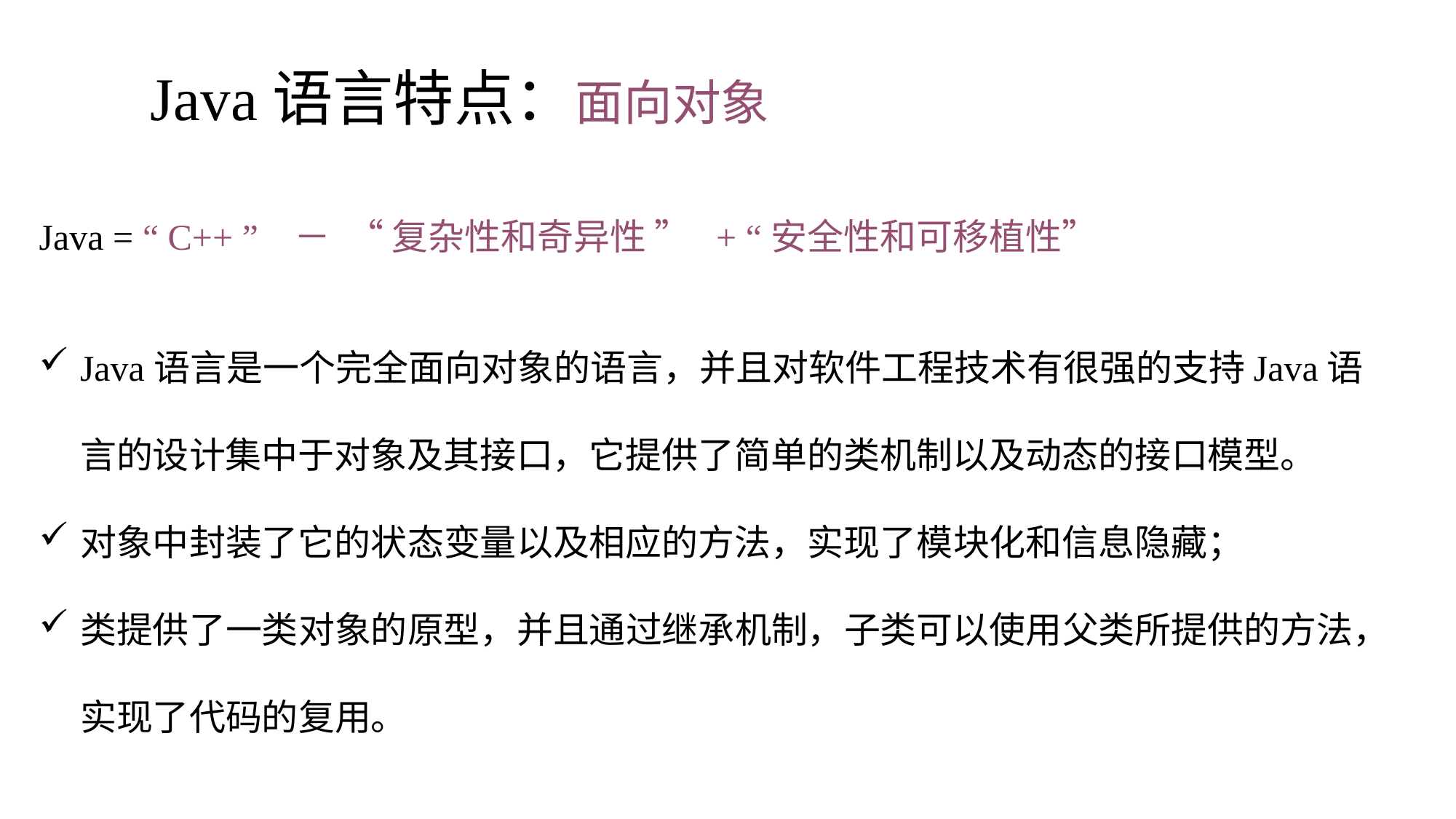

Java语言特点：面向对象
Java = “ C++ ”   －  “ 复杂性和奇异性 ”  + “安全性和可移植性”

Java语言是一个完全面向对象的语言，并且对软件工程技术有很强的支持Java语言的设计集中于对象及其接口，它提供了简单的类机制以及动态的接口模型。
对象中封装了它的状态变量以及相应的方法，实现了模块化和信息隐藏；
类提供了一类对象的原型，并且通过继承机制，子类可以使用父类所提供的方法，实现了代码的复用。